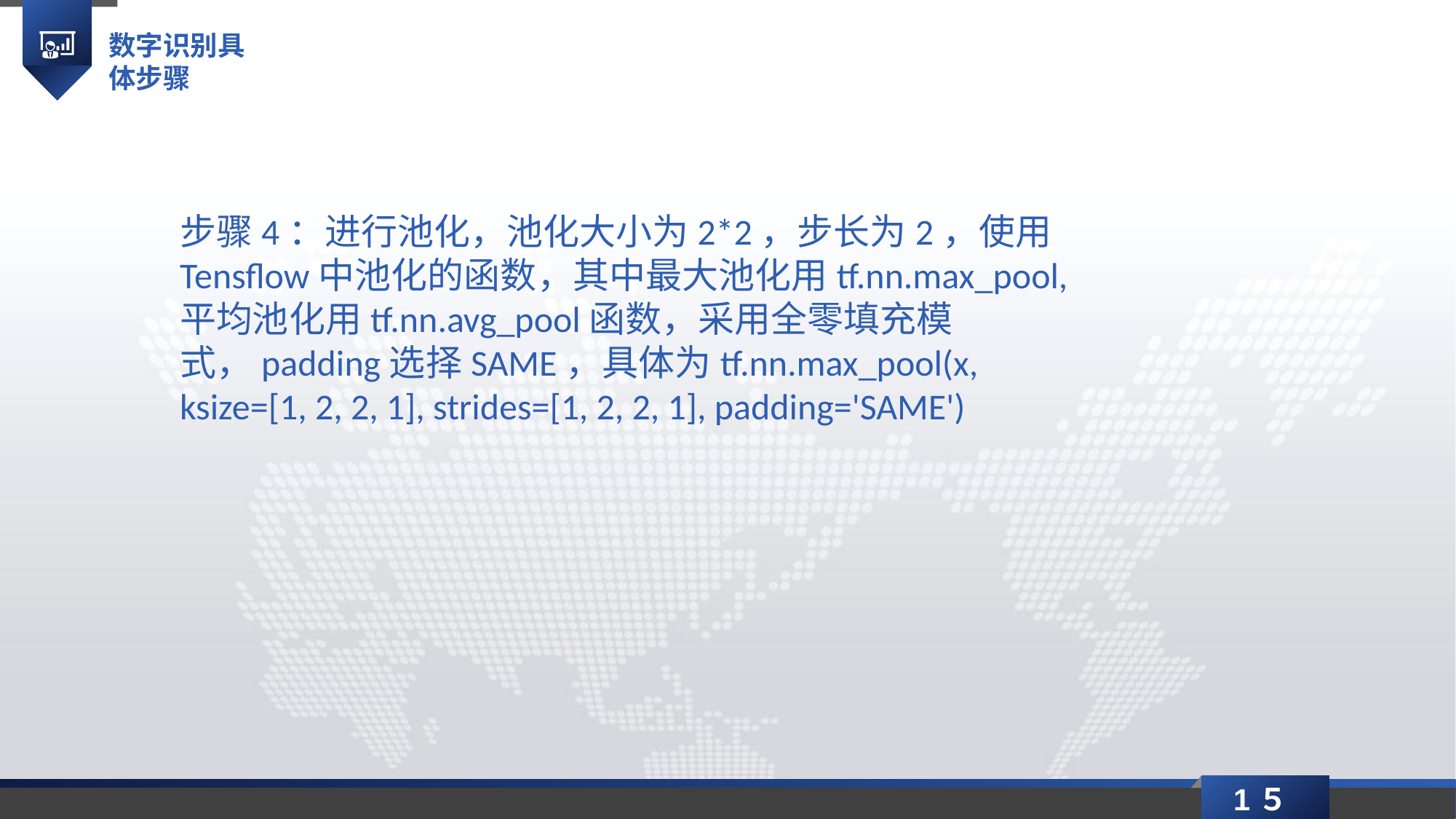

数字识别具体步骤

步骤4：进行池化，池化大小为2*2，步长为2，使用Tensflow中池化的函数，其中最大池化用tf.nn.max_pool,平均池化用tf.nn.avg_pool函数，采用全零填充模式，padding选择SAME，具体为tf.nn.max_pool(x, ksize=[1, 2, 2, 1], strides=[1, 2, 2, 1], padding='SAME')

1５

延时符